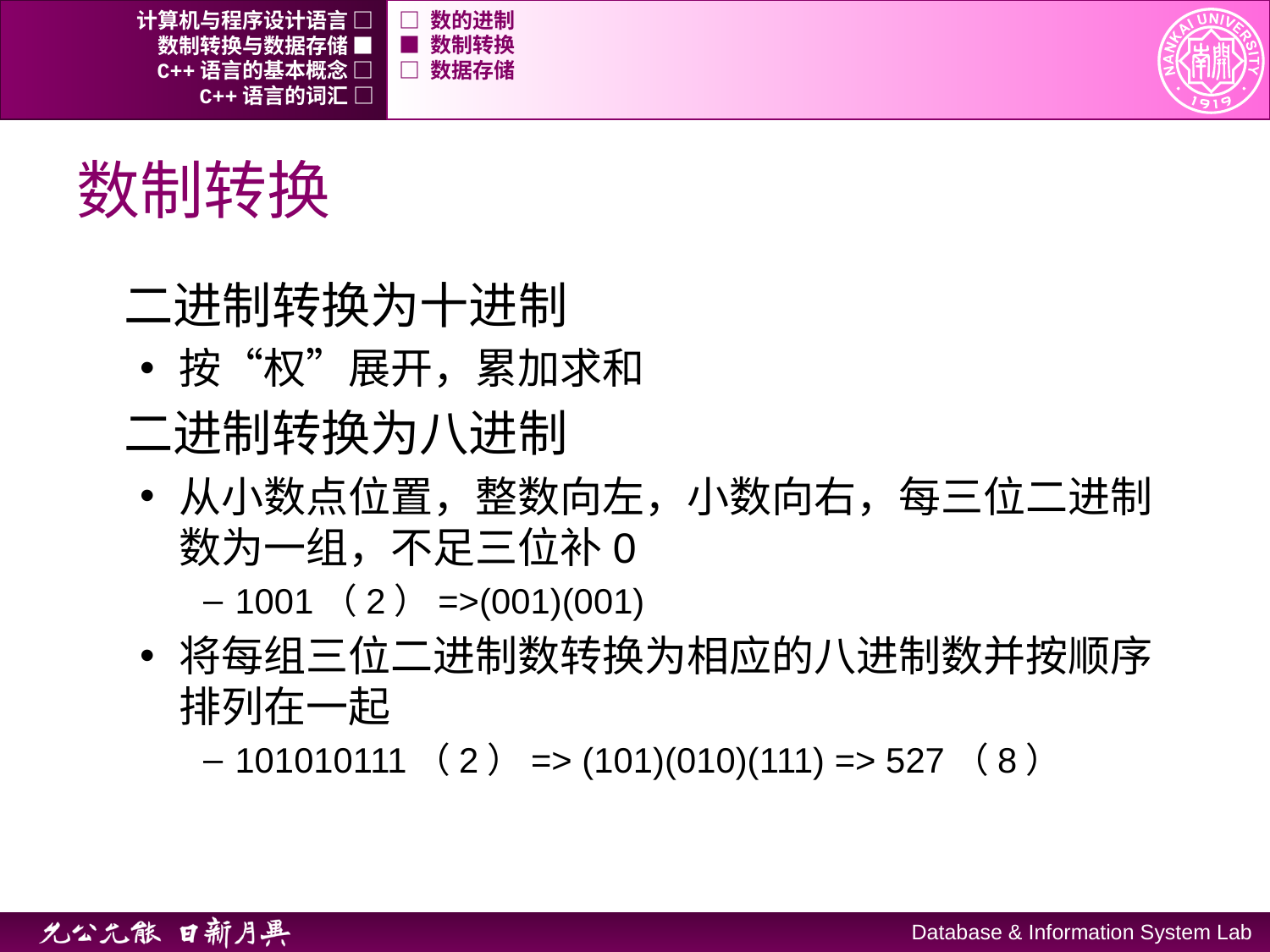

计算机与程序设计语言 □
□ 数的进制
数制转换与数据存储 ■
■ 数制转换
C++语言的基本概念 □
□ 数据存储
C++语言的词汇 □
# 数制转换
二进制转换为十进制
按“权”展开，累加求和
二进制转换为八进制
从小数点位置，整数向左，小数向右，每三位二进制数为一组，不足三位补0
1001（2）=>(001)(001)
将每组三位二进制数转换为相应的八进制数并按顺序排列在一起
101010111（2）=> (101)(010)(111) => 527（8）